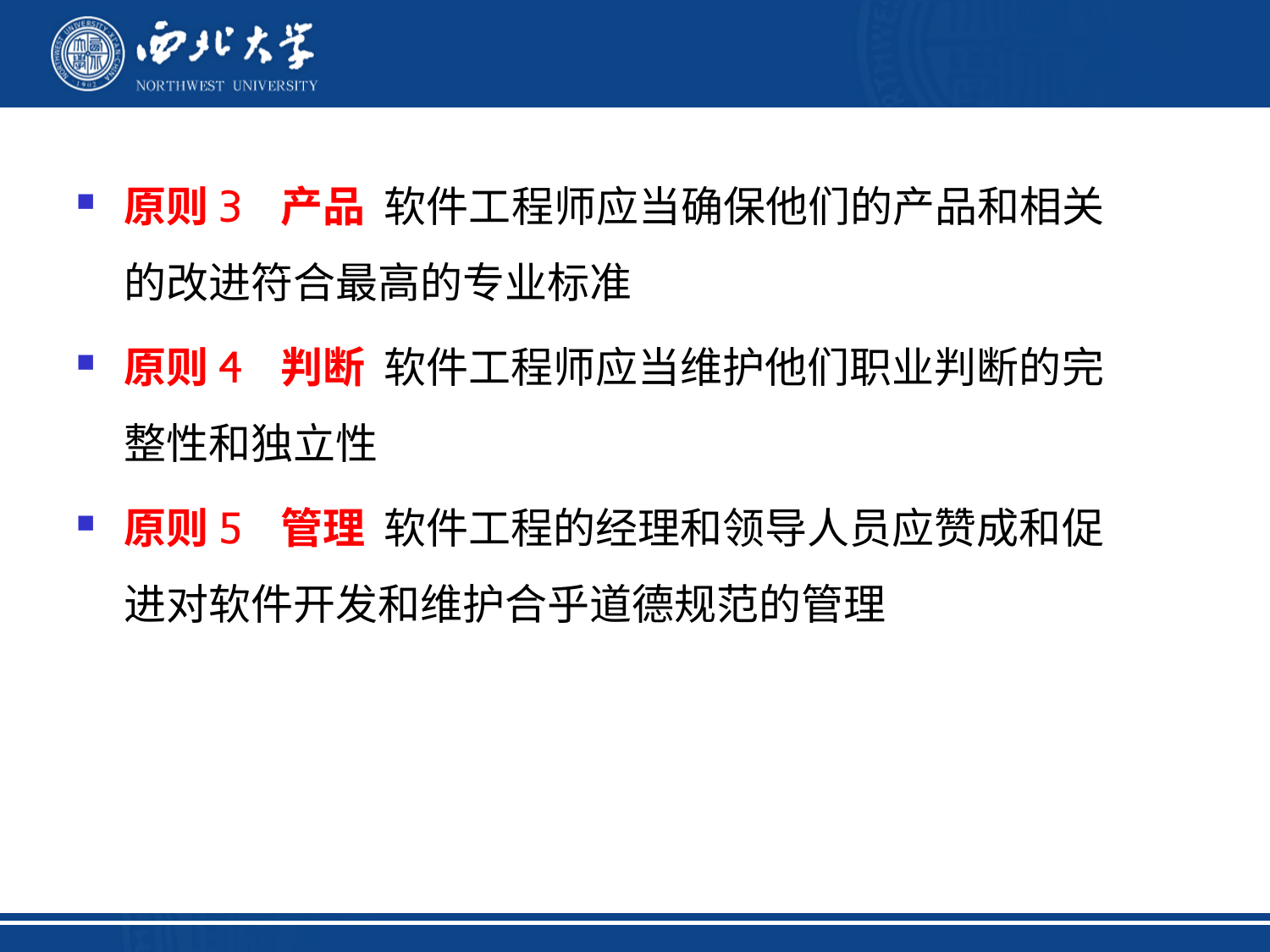

原则3  产品  软件工程师应当确保他们的产品和相关的改进符合最高的专业标准
原则4  判断  软件工程师应当维护他们职业判断的完整性和独立性
原则5  管理  软件工程的经理和领导人员应赞成和促进对软件开发和维护合乎道德规范的管理